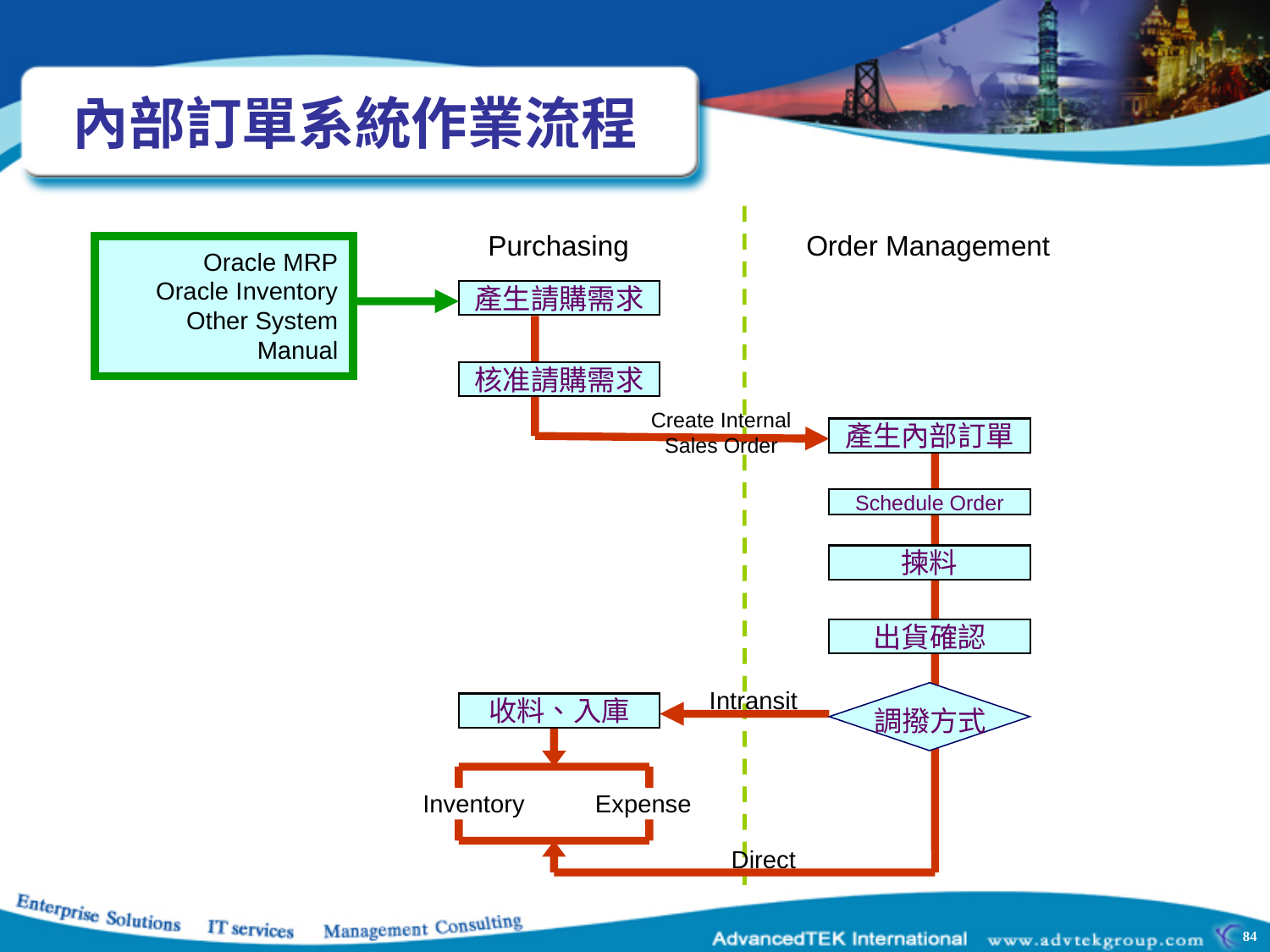

# 內部訂單系統作業流程

Purchasing
Order Management

Oracle MRP
Oracle Inventory
Other System
Manual
產生請購需求

核准請購需求
Create Internal
Sales Order
產生內部訂單

Schedule Order
揀料
出貨確認
Intransit

收料、入庫
調撥方式

Inventory
Expense

Direct

84